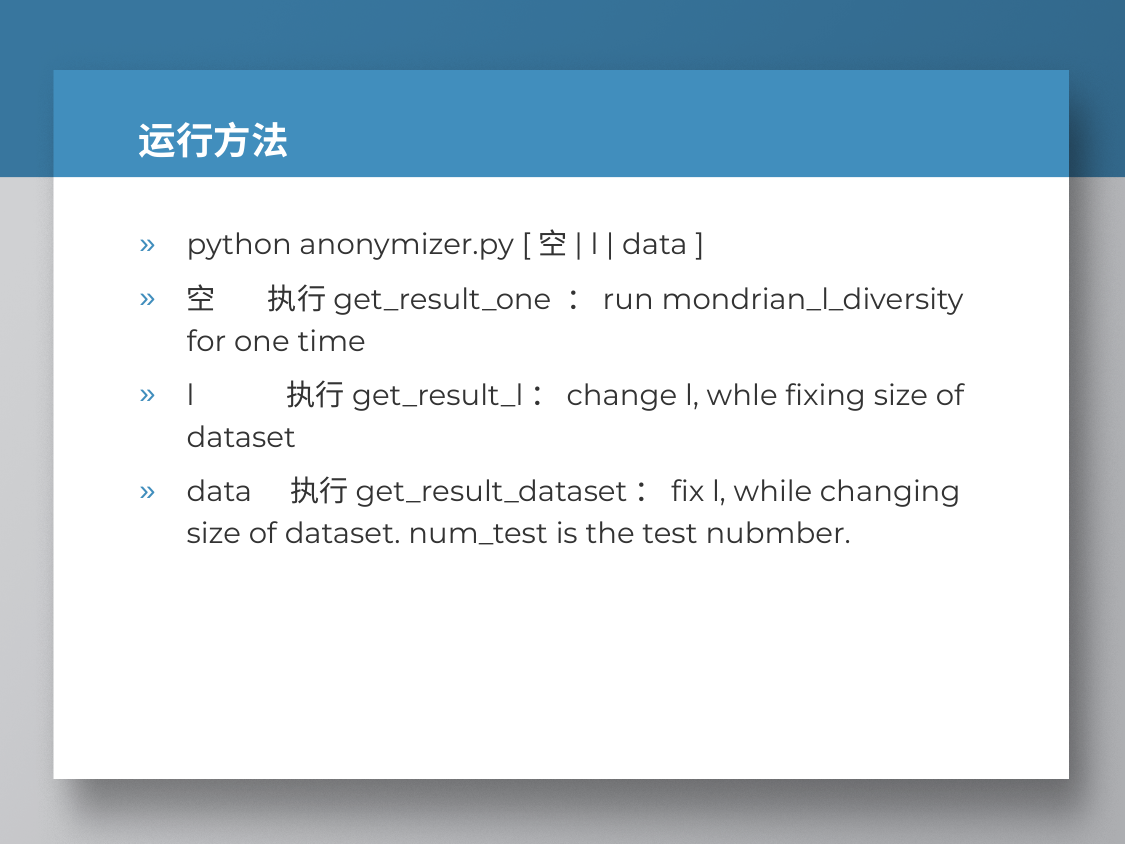

# 运行方法
python anonymizer.py [空| l | data ]
空        执行get_result_one ：run mondrian_l_diversity for one time
l           执行get_result_l：change l, whle fixing size of dataset
data    执行get_result_dataset：fix l, while changing size of dataset. num_test is the test nubmber.
19